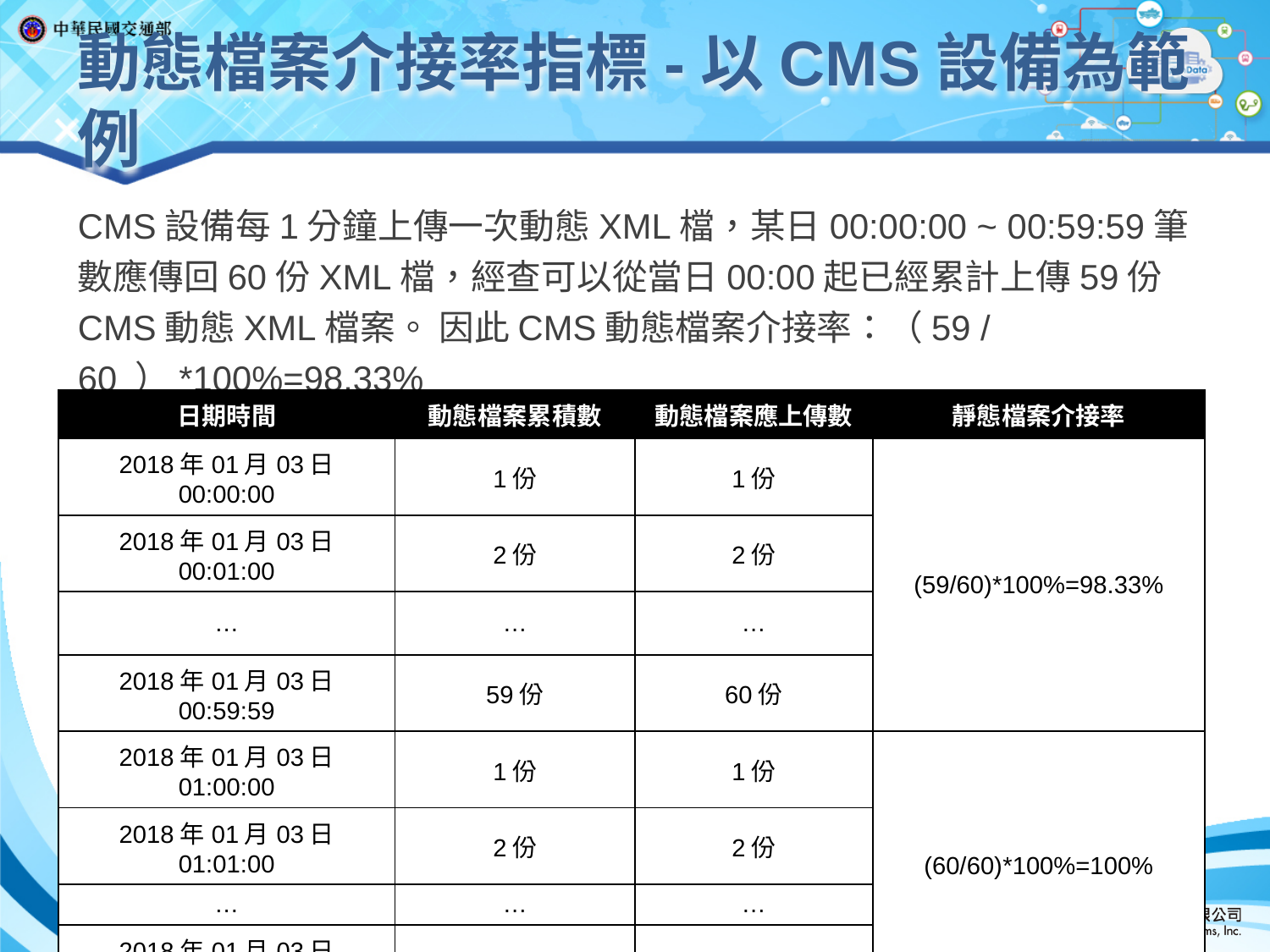

# 動態檔案介接率指標-以CMS設備為範例
CMS設備每1分鐘上傳一次動態XML檔，某日00:00:00 ~ 00:59:59筆數應傳回60份XML檔，經查可以從當日00:00起已經累計上傳59份CMS動態XML檔案。 因此CMS動態檔案介接率：（59 / 60 ）*100%=98.33%
| 日期時間 | 動態檔案累積數 | 動態檔案應上傳數 | 靜態檔案介接率 |
| --- | --- | --- | --- |
| 2018年01月03日 00:00:00 | 1份 | 1份 | (59/60)\*100%=98.33% |
| 2018年01月03日 00:01:00 | 2份 | 2份 |  |
| … | … | … |  |
| 2018年01月03日 00:59:59 | 59份 | 60份 |  |
| 2018年01月03日 01:00:00 | 1份 | 1份 | (60/60)\*100%=100% |
| 2018年01月03日 01:01:00 | 2份 | 2份 |  |
| … | … | … |  |
| 2018年01月03日 01:59:00 | 60份 | 60份 |  |
5